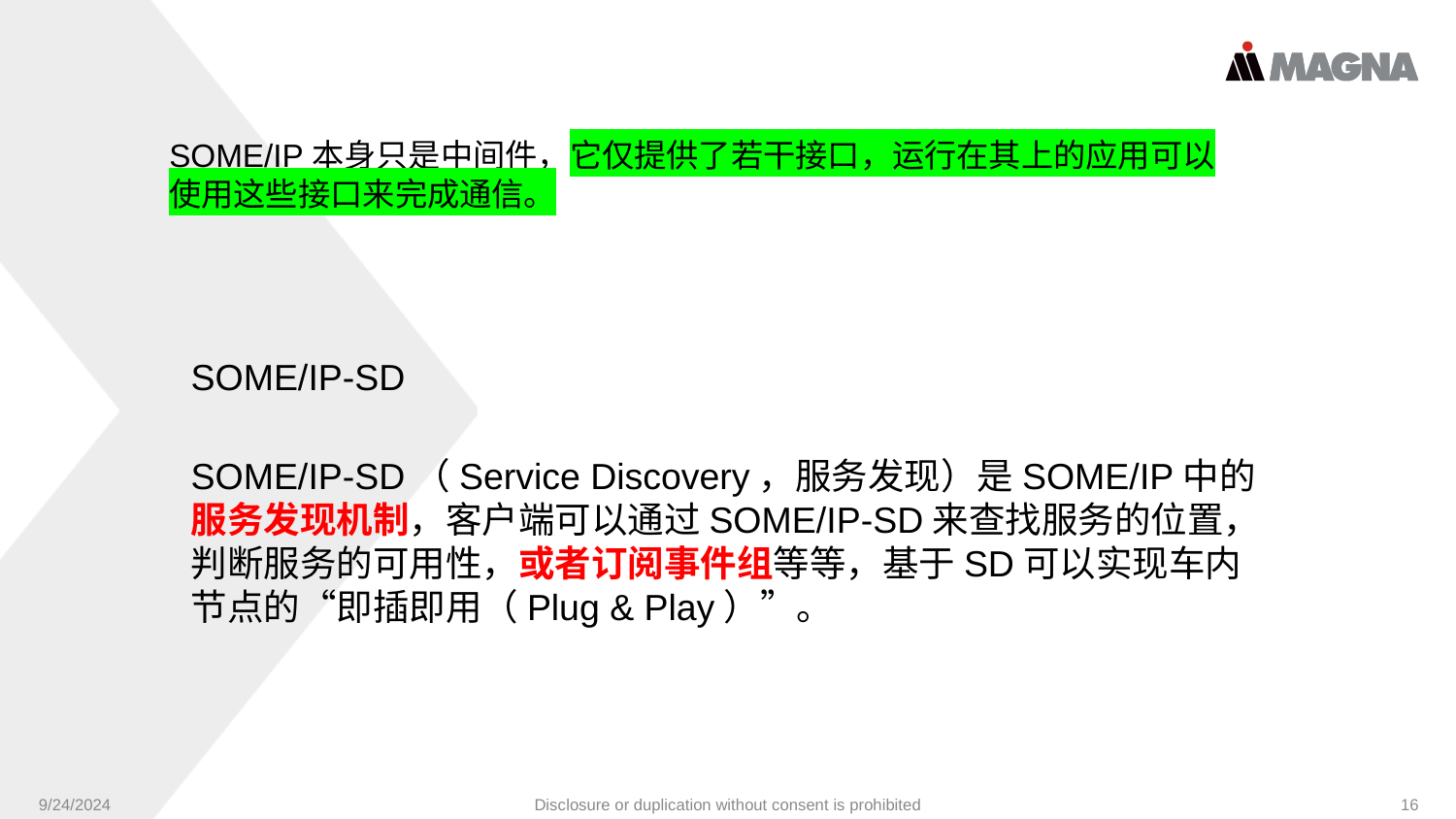

SOME/IP本身只是中间件，它仅提供了若干接口，运行在其上的应用可以使用这些接口来完成通信。
SOME/IP-SD
SOME/IP-SD（Service Discovery，服务发现）是SOME/IP中的服务发现机制，客户端可以通过SOME/IP-SD来查找服务的位置，判断服务的可用性，或者订阅事件组等等，基于SD可以实现车内节点的“即插即用（Plug & Play）”。
9/24/2024
Disclosure or duplication without consent is prohibited
16